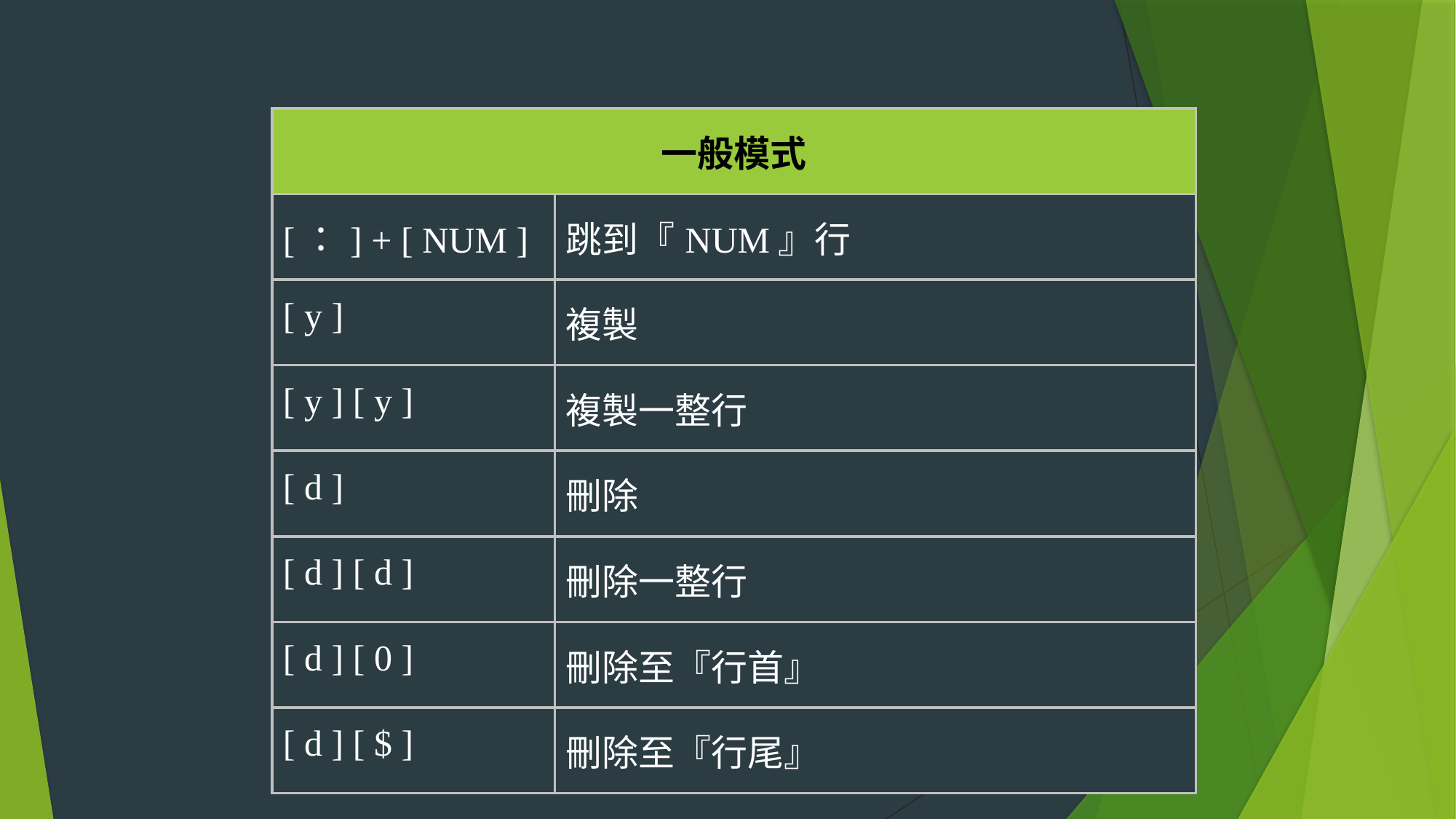

| 一般模式 |  |
| --- | --- |
| [：] + [ NUM ] | 跳到『NUM』行 |
| [ y ] | 複製 |
| [ y ] [ y ] | 複製一整行 |
| [ d ] | 刪除 |
| [ d ] [ d ] | 刪除一整行 |
| [ d ] [ 0 ] | 刪除至『行首』 |
| [ d ] [ $ ] | 刪除至『行尾』 |